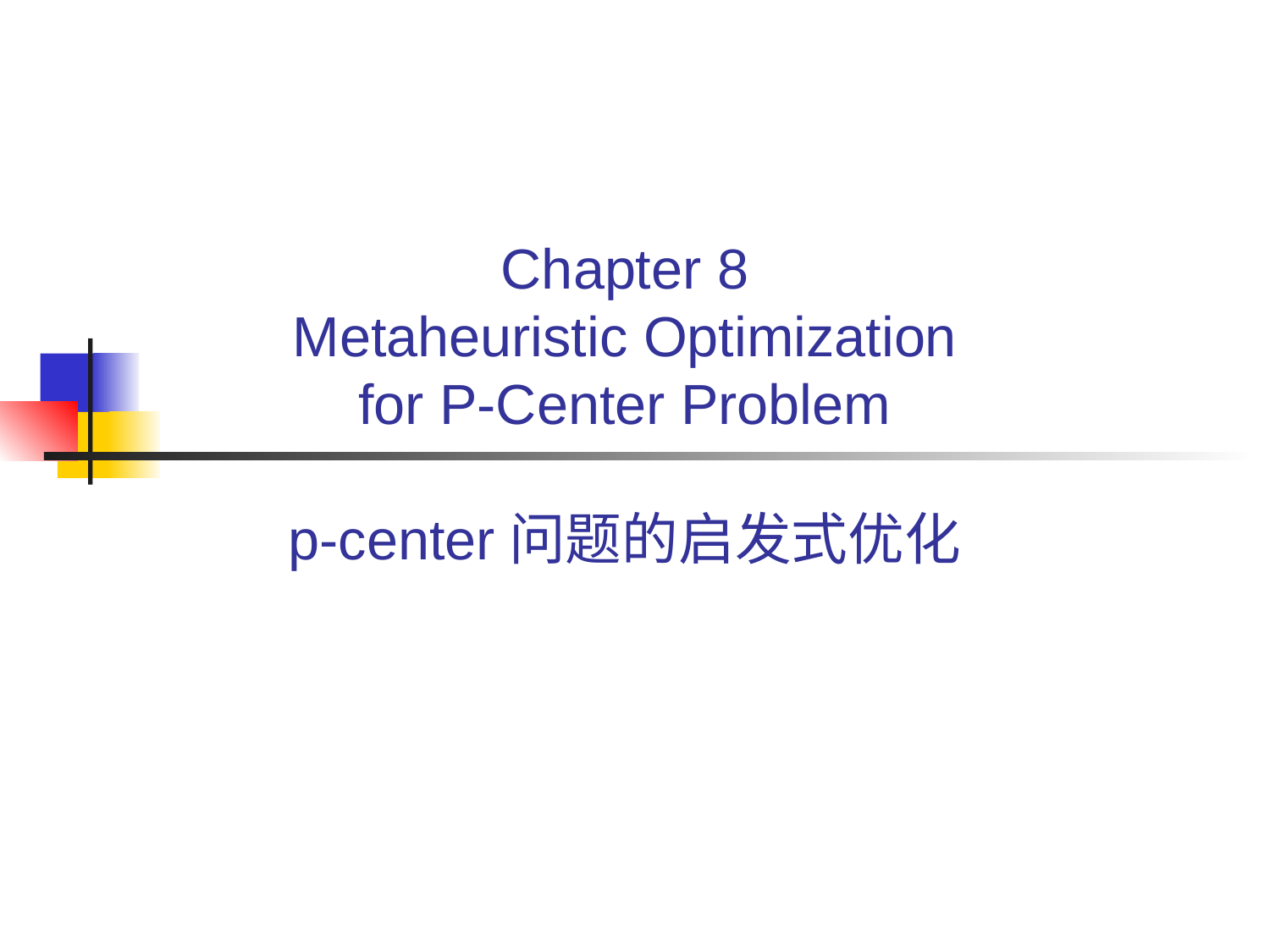

# Chapter 8 Metaheuristic Optimization for P-Center Problem p-center问题的启发式优化